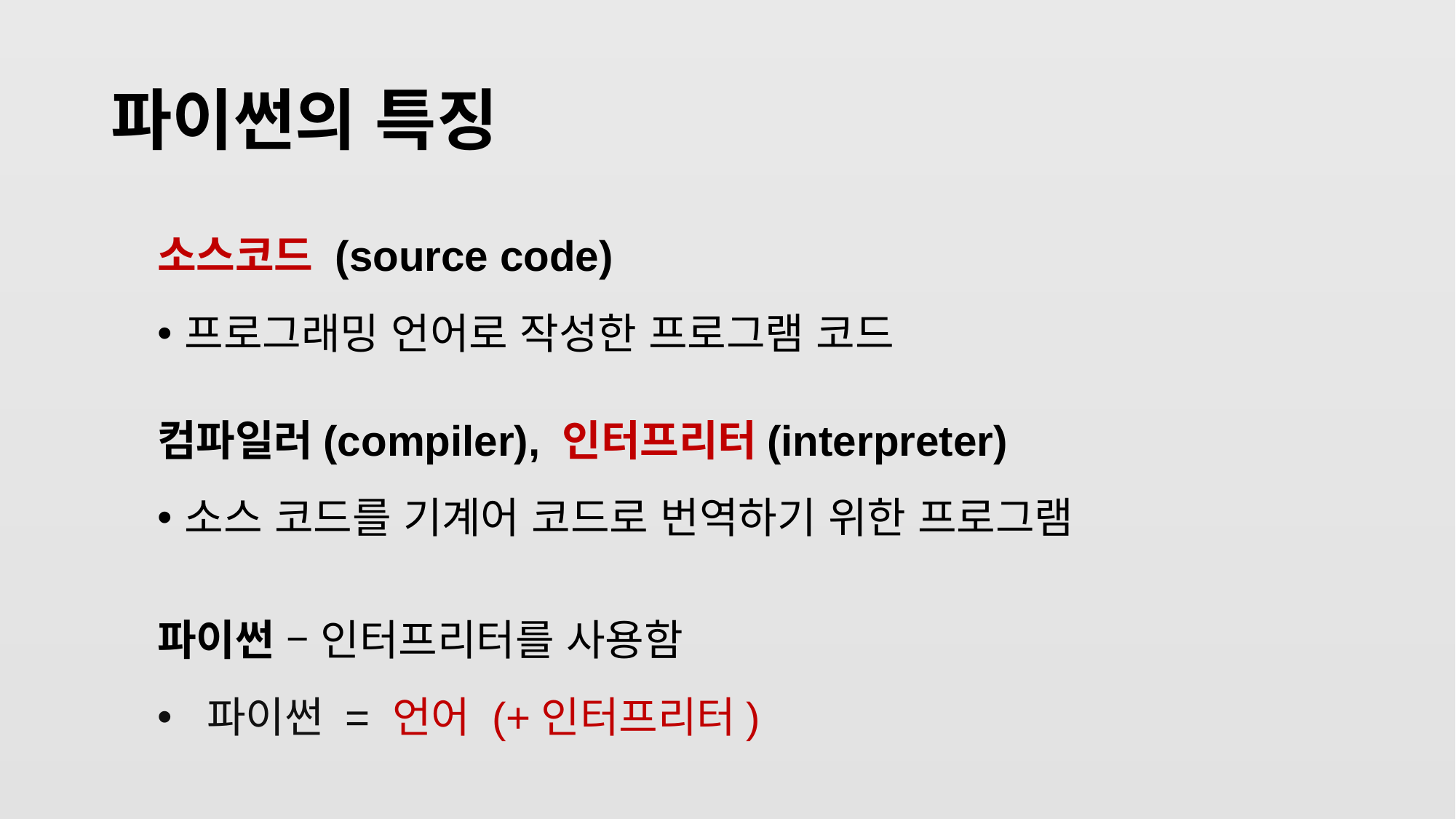

# 파이썬의 특징
소스코드 (source code)

프로그래밍 언어로 작성한 프로그램 코드
컴파일러(compiler), 인터프리터(interpreter)

소스 코드를 기계어 코드로 번역하기 위한 프로그램

파이썬 – 인터프리터를 사용함

 파이썬 = 언어 (+인터프리터)